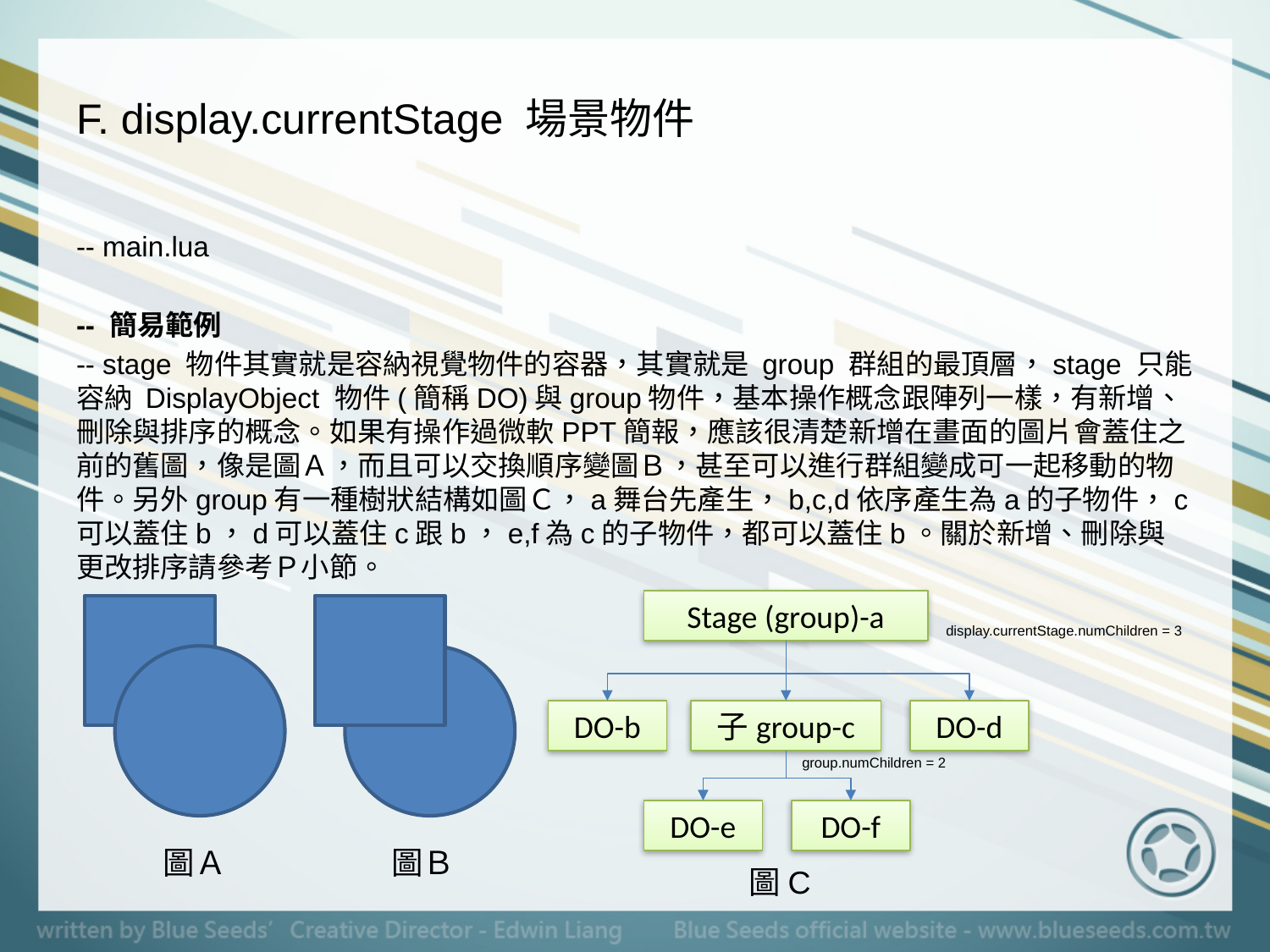

# F. display.currentStage 場景物件
-- main.lua

-- 簡易範例
-- stage 物件其實就是容納視覺物件的容器，其實就是 group 群組的最頂層，stage 只能容納 DisplayObject 物件(簡稱DO)與group物件，基本操作概念跟陣列一樣，有新增、刪除與排序的概念。如果有操作過微軟PPT簡報，應該很清楚新增在畫面的圖片會蓋住之前的舊圖，像是圖Ａ，而且可以交換順序變圖Ｂ，甚至可以進行群組變成可一起移動的物件。另外group有一種樹狀結構如圖Ｃ，a舞台先產生，b,c,d依序產生為a的子物件，c可以蓋住b，d可以蓋住c跟b，e,f為c的子物件，都可以蓋住b。關於新增、刪除與更改排序請參考Ｐ小節。

Stage (group)-a
DO-b
子group-c
DO-d
DO-e
DO-f
圖C

display.currentStage.numChildren = 3

group.numChildren = 2
圖Ａ
圖Ｂ